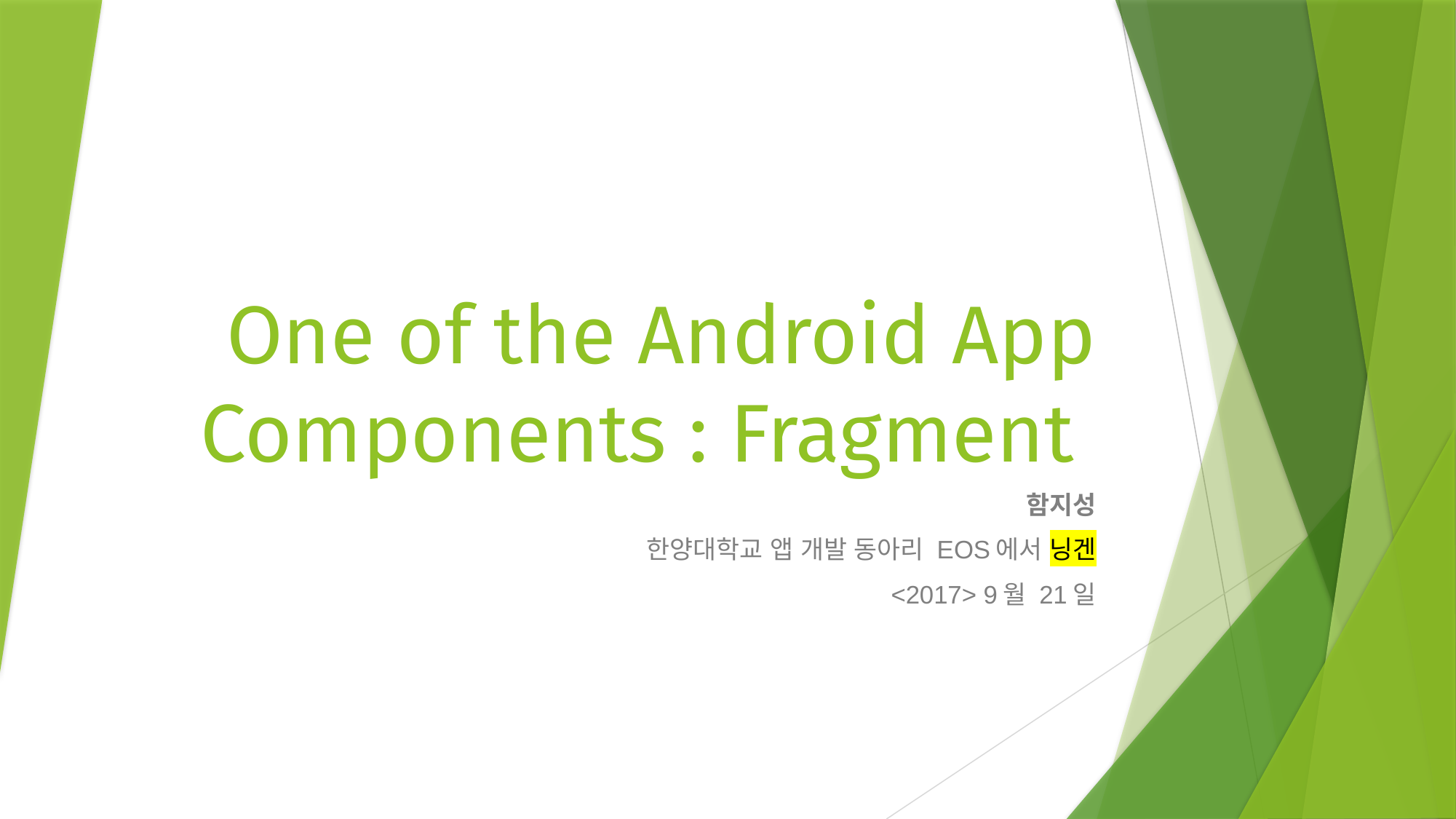

# One of the Android App Components : Fragment
함지성
한양대학교 앱 개발 동아리 EOS에서 닝겐
<2017> 9월 21일